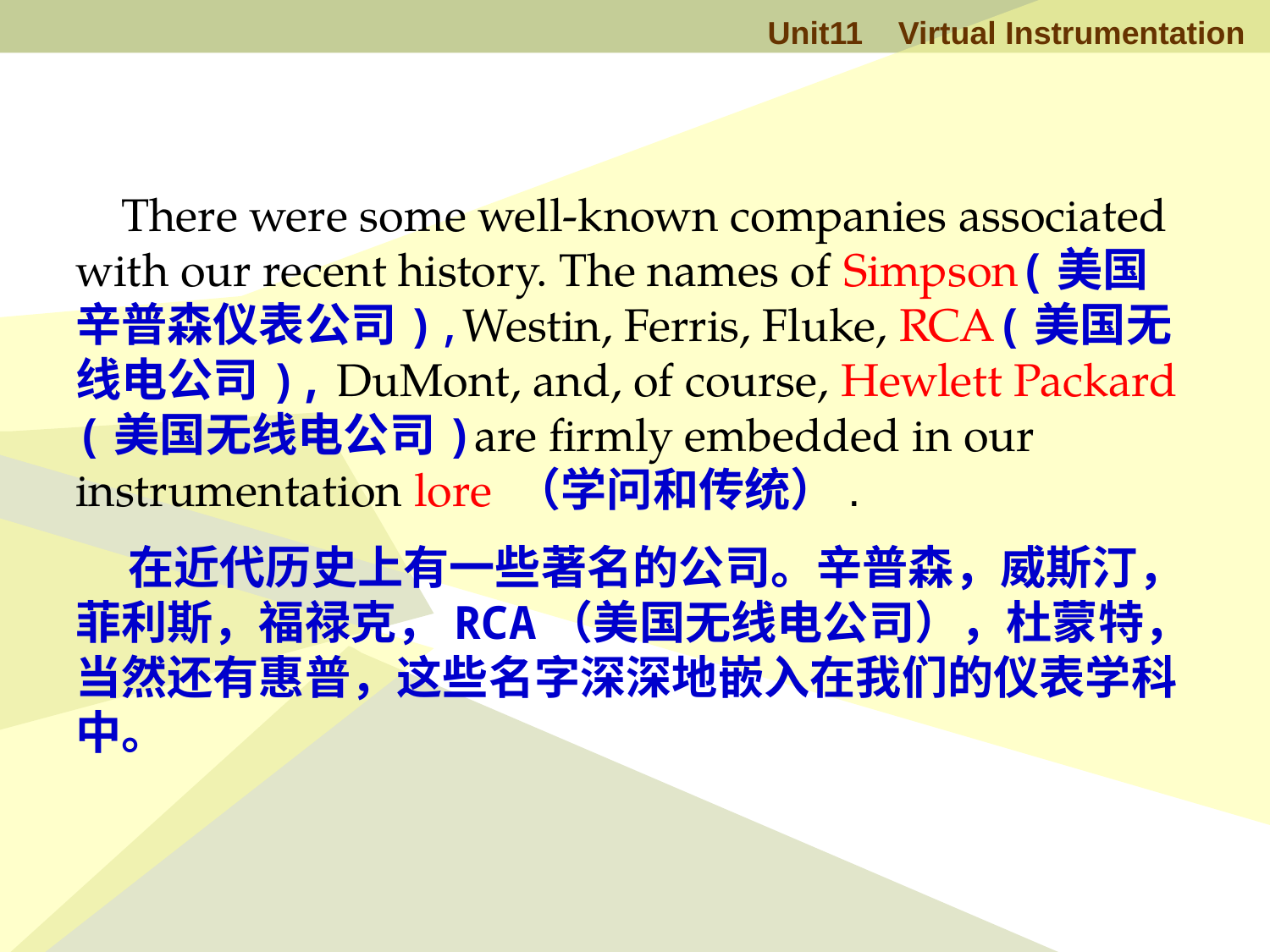

There were some well-known companies associated with our recent history. The names of Simpson(美国辛普森仪表公司),Westin, Ferris, Fluke, RCA(美国无线电公司), DuMont, and, of course, Hewlett Packard (美国无线电公司)are firmly embedded in our instrumentation lore （学问和传统）.
    在近代历史上有一些著名的公司。辛普森，威斯汀，菲利斯，福禄克，RCA（美国无线电公司），杜蒙特，当然还有惠普，这些名字深深地嵌入在我们的仪表学科中。